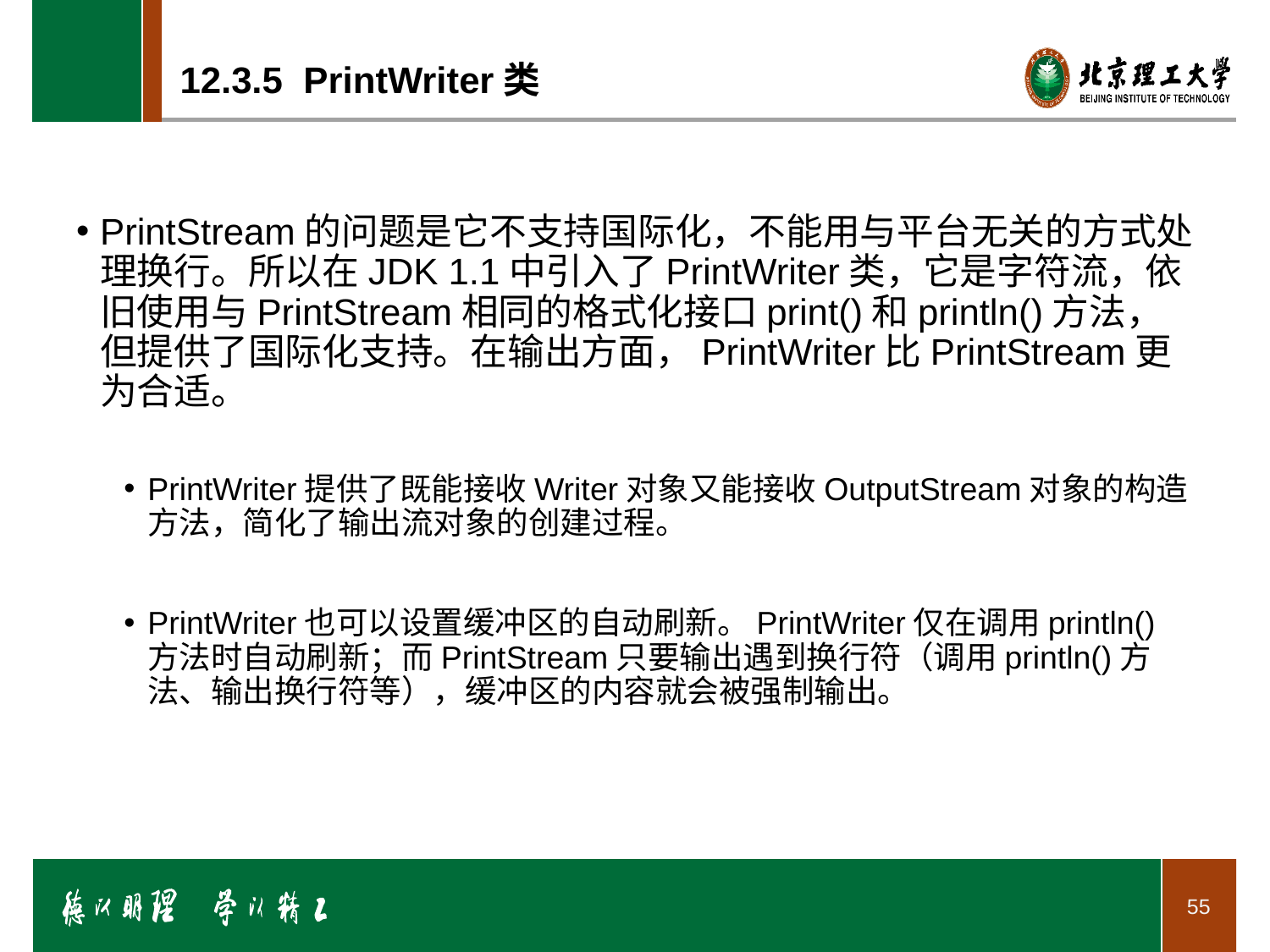

# 12.3.5  PrintWriter类
PrintStream的问题是它不支持国际化，不能用与平台无关的方式处理换行。所以在JDK 1.1中引入了PrintWriter类，它是字符流，依旧使用与PrintStream相同的格式化接口print()和println()方法，但提供了国际化支持。在输出方面，PrintWriter比PrintStream更为合适。

PrintWriter提供了既能接收Writer对象又能接收OutputStream对象的构造方法，简化了输出流对象的创建过程。

PrintWriter也可以设置缓冲区的自动刷新。PrintWriter仅在调用println()方法时自动刷新；而PrintStream只要输出遇到换行符（调用println()方法、输出换行符等），缓冲区的内容就会被强制输出。